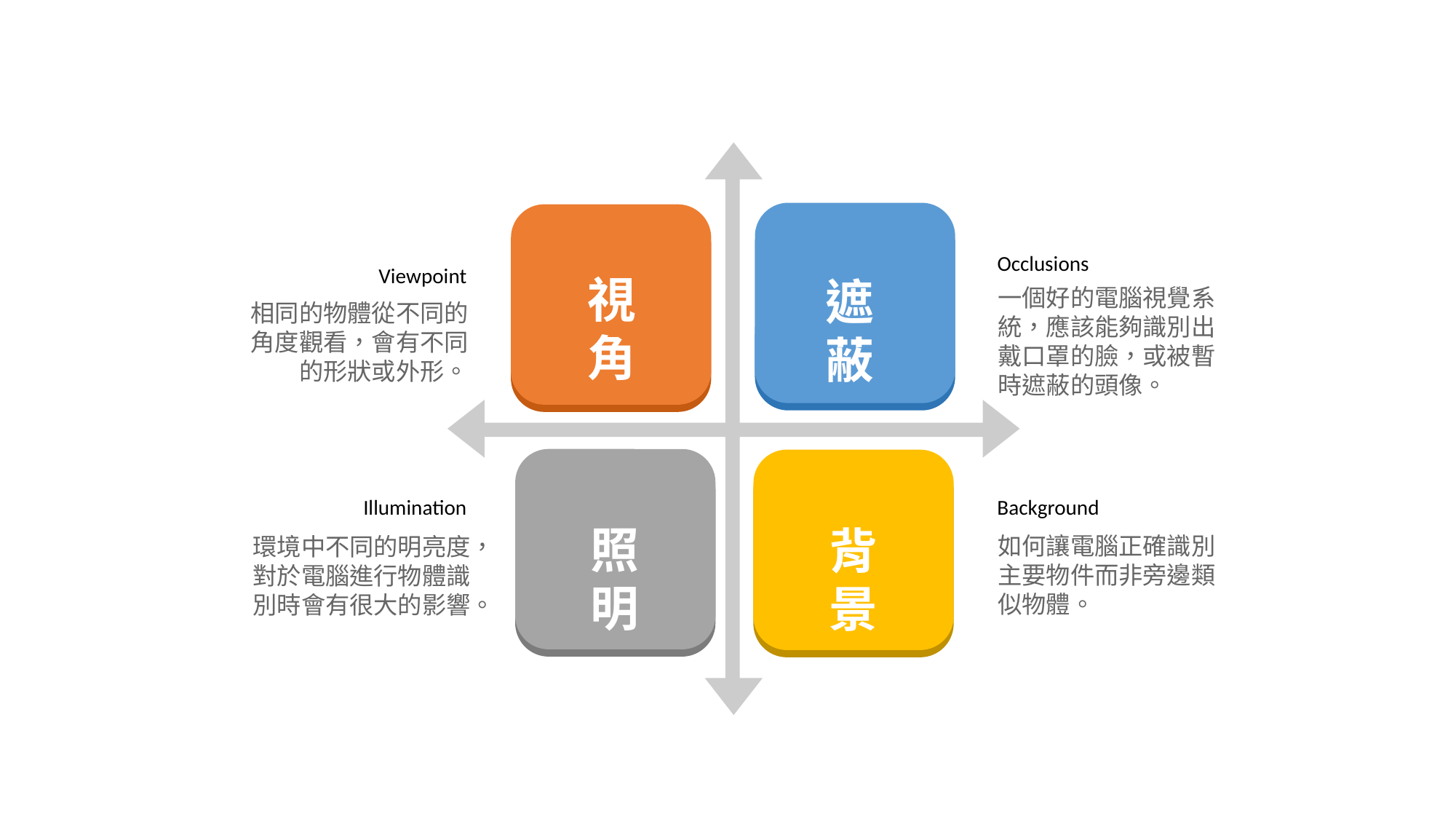

遮蔽

視角
Occlusions
Viewpoint
一個好的電腦視覺系統，應該能夠識別出戴口罩的臉，或被暫時遮蔽的頭像。
相同的物體從不同的角度觀看，會有不同的形狀或外形。

照明

背景
Illumination
Background
如何讓電腦正確識別主要物件而非旁邊類似物體。
環境中不同的明亮度，對於電腦進行物體識別時會有很大的影響。